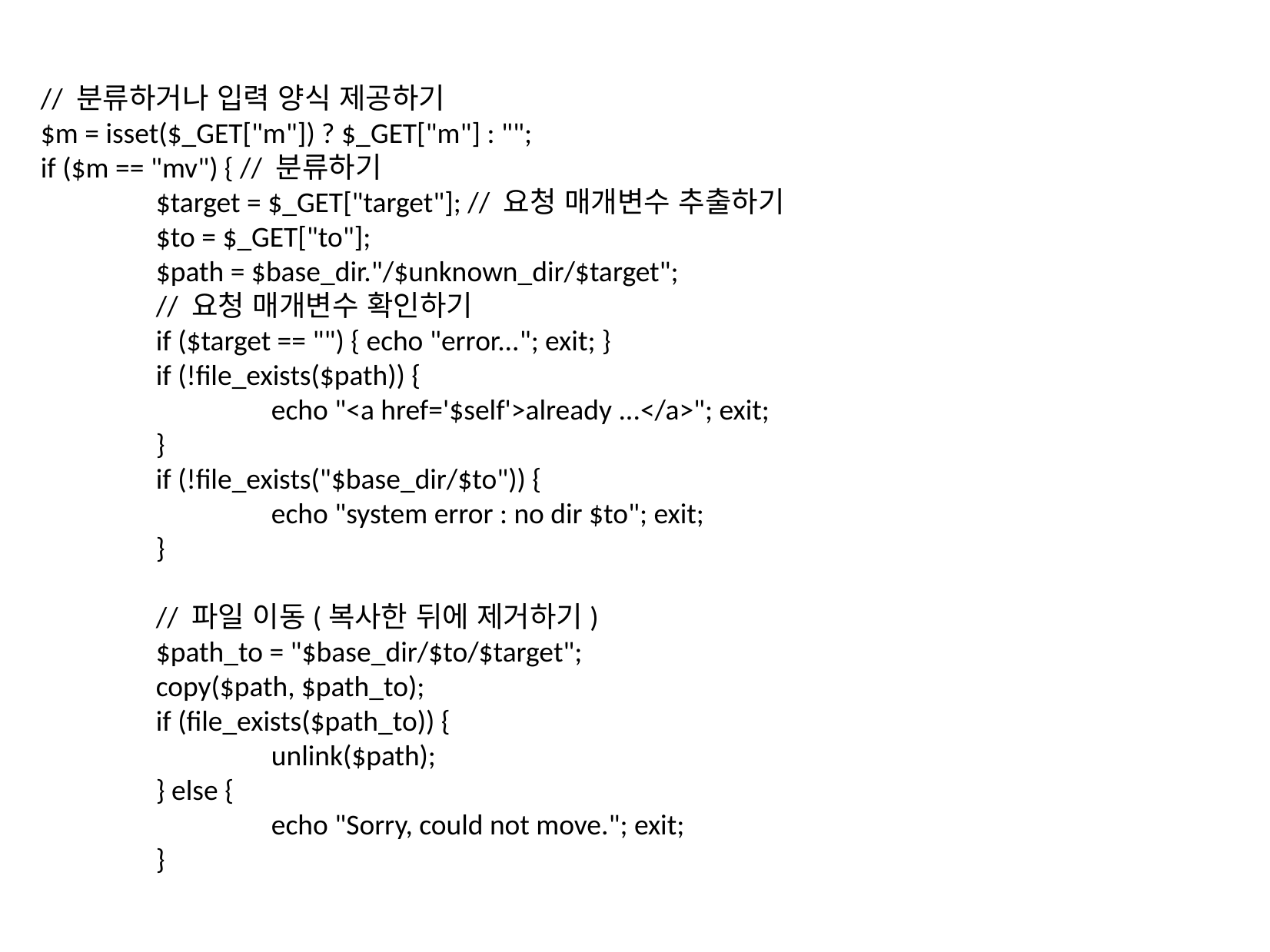

// 분류하거나 입력 양식 제공하기
$m = isset($_GET["m"]) ? $_GET["m"] : "";
if ($m == "mv") { // 분류하기
	$target = $_GET["target"]; // 요청 매개변수 추출하기
	$to = $_GET["to"];
	$path = $base_dir."/$unknown_dir/$target";
	// 요청 매개변수 확인하기
	if ($target == "") { echo "error..."; exit; }
	if (!file_exists($path)) {
		echo "<a href='$self'>already ...</a>"; exit;
	}
	if (!file_exists("$base_dir/$to")) {
		echo "system error : no dir $to"; exit;
	}

	// 파일 이동(복사한 뒤에 제거하기)
	$path_to = "$base_dir/$to/$target";
	copy($path, $path_to);
	if (file_exists($path_to)) {
		unlink($path);
	} else {
		echo "Sorry, could not move."; exit;
	}